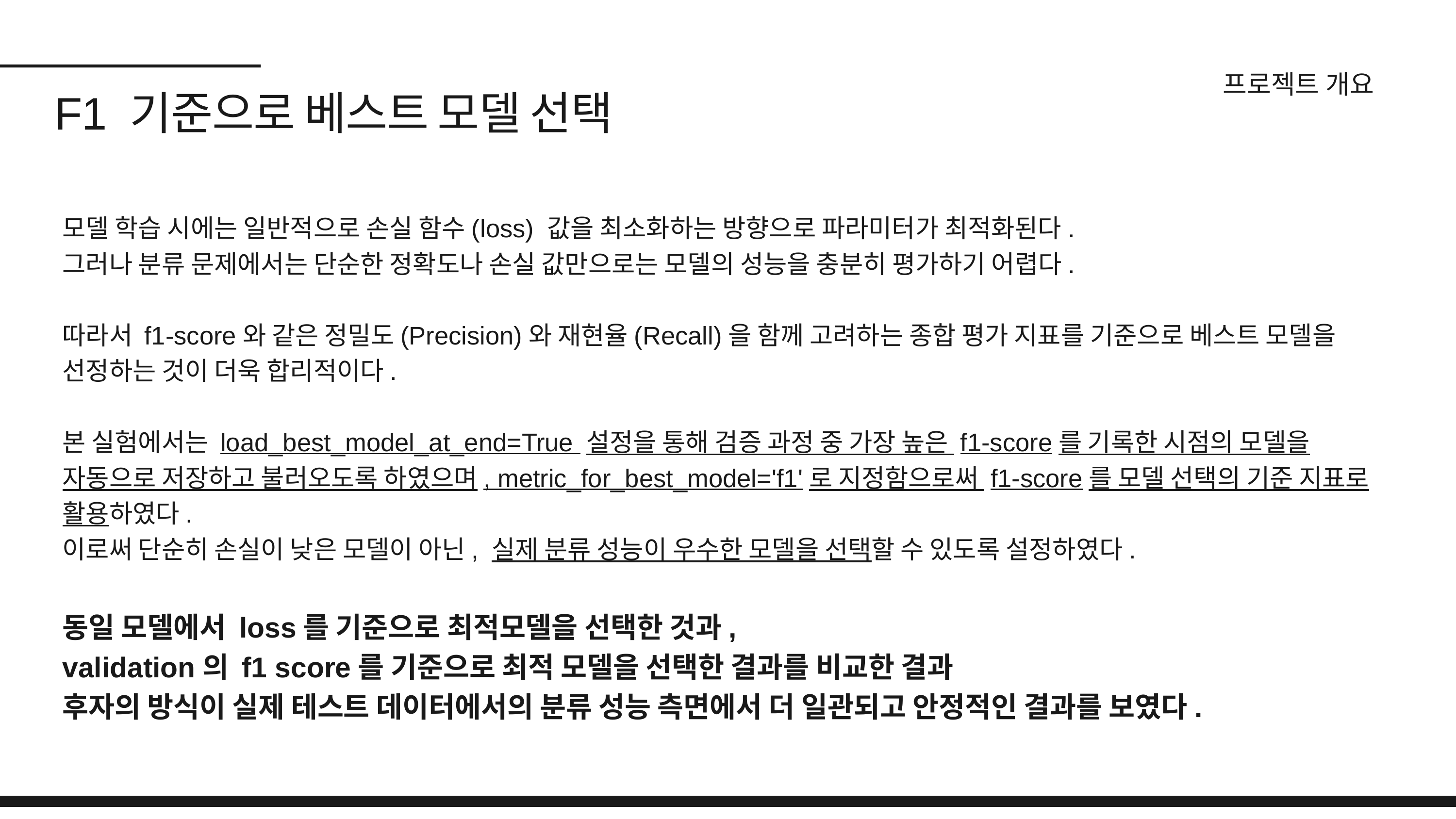

프로젝트 개요

 F1 기준으로 베스트 모델 선택
모델 학습 시에는 일반적으로 손실 함수(loss) 값을 최소화하는 방향으로 파라미터가 최적화된다.
그러나 분류 문제에서는 단순한 정확도나 손실 값만으로는 모델의 성능을 충분히 평가하기 어렵다.

따라서 f1-score와 같은 정밀도(Precision)와 재현율(Recall)을 함께 고려하는 종합 평가 지표를 기준으로 베스트 모델을 선정하는 것이 더욱 합리적이다.

본 실험에서는 load_best_model_at_end=True 설정을 통해 검증 과정 중 가장 높은 f1-score를 기록한 시점의 모델을 자동으로 저장하고 불러오도록 하였으며, metric_for_best_model='f1'로 지정함으로써 f1-score를 모델 선택의 기준 지표로 활용하였다.
이로써 단순히 손실이 낮은 모델이 아닌, 실제 분류 성능이 우수한 모델을 선택할 수 있도록 설정하였다.

동일 모델에서 loss를 기준으로 최적모델을 선택한 것과,
validation의 f1 score를 기준으로 최적 모델을 선택한 결과를 비교한 결과
후자의 방식이 실제 테스트 데이터에서의 분류 성능 측면에서 더 일관되고 안정적인 결과를 보였다.